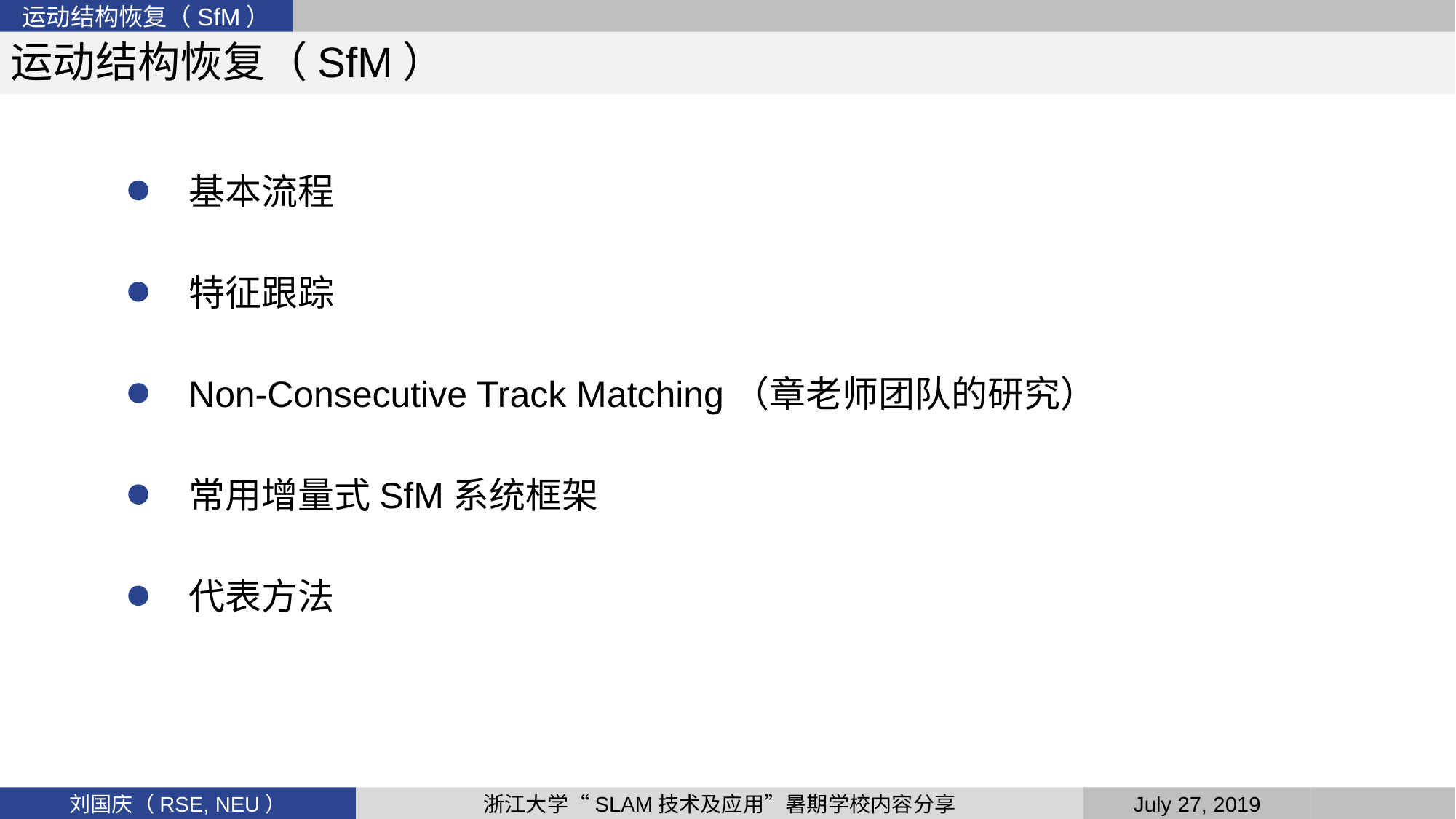

运动结构恢复（SfM）

运动结构恢复（SfM）

基本流程

特征跟踪

Non-Consecutive Track Matching（章老师团队的研究）

常用增量式SfM系统框架

代表方法

July 27, 2019
浙江大学“SLAM技术及应用”暑期学校内容分享
刘国庆（RSE, NEU）